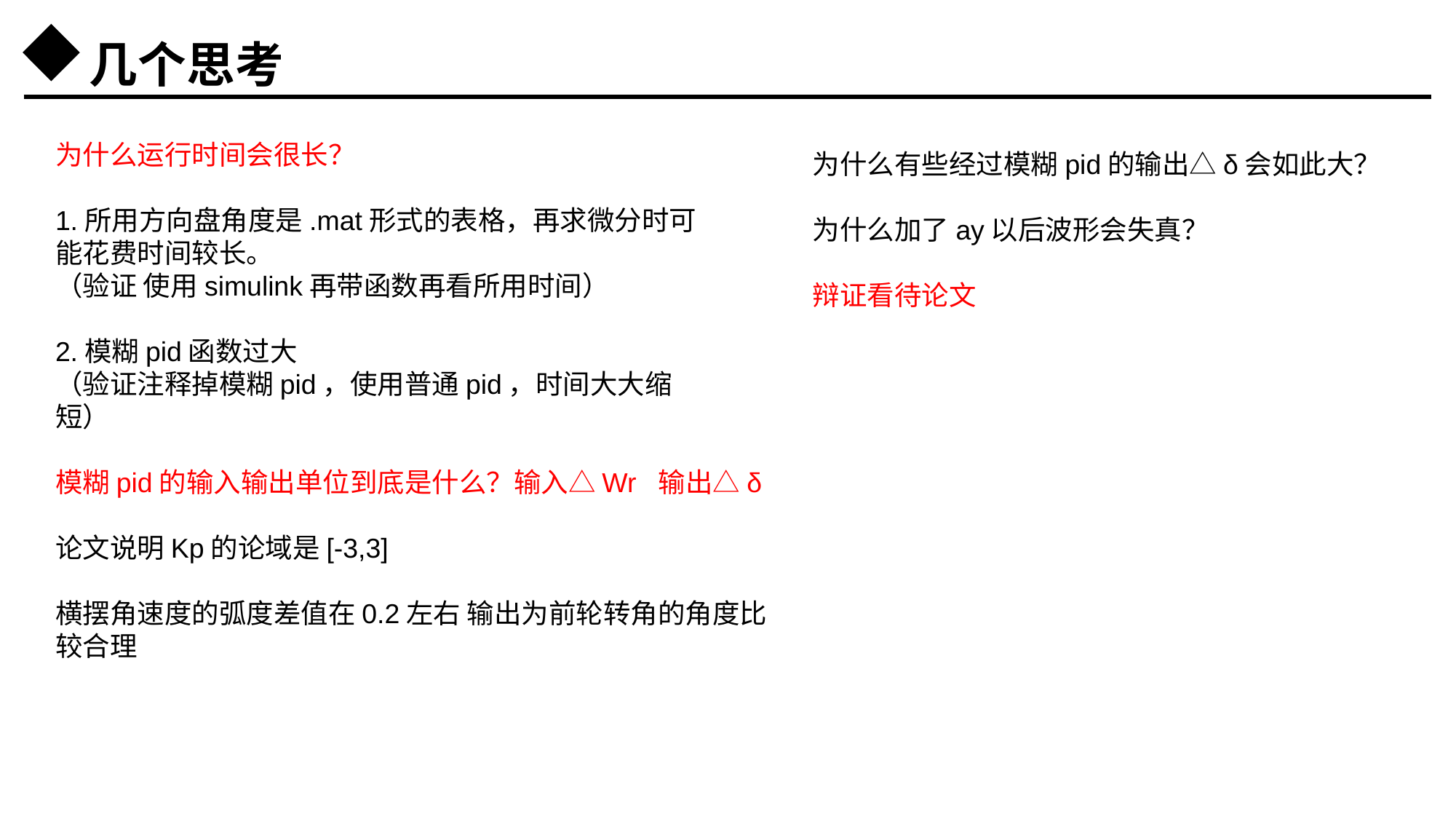

几个思考

为什么运行时间会很长？

1.所用方向盘角度是.mat形式的表格，再求微分时可能花费时间较长。
（验证 使用simulink再带函数再看所用时间）

2.模糊pid函数过大
（验证注释掉模糊pid，使用普通pid，时间大大缩短）

为什么有些经过模糊pid的输出△δ会如此大？

为什么加了ay以后波形会失真？

辩证看待论文

模糊pid的输入输出单位到底是什么？输入△Wr  输出△δ

论文说明Kp的论域是[-3,3]

横摆角速度的弧度差值在0.2左右 输出为前轮转角的角度比较合理